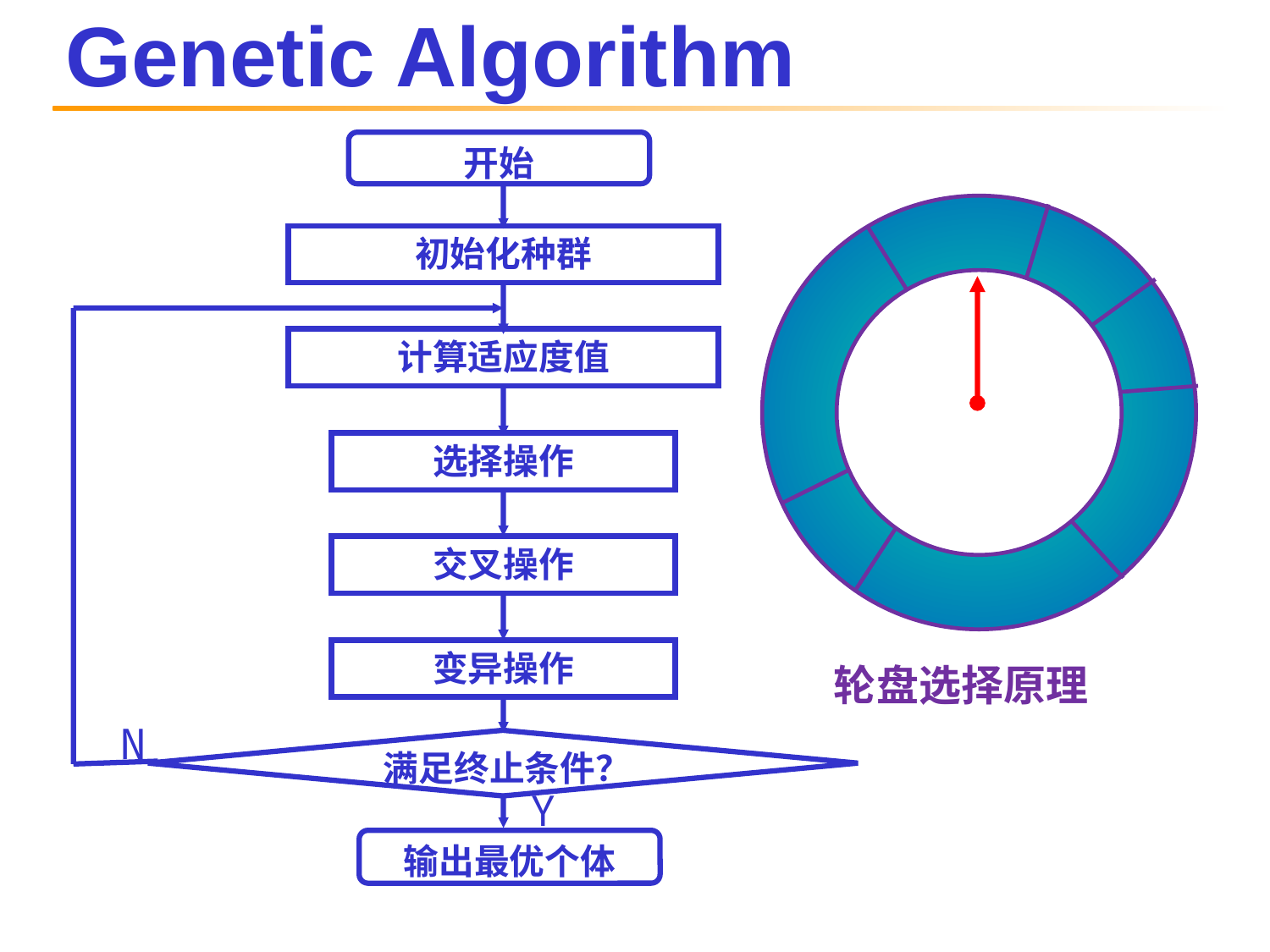

# Genetic Algorithm
开始

初始化种群

计算适应度值

选择操作

交叉操作

变异操作
 轮盘选择原理

N
 满足终止条件？

Y

输出最优个体